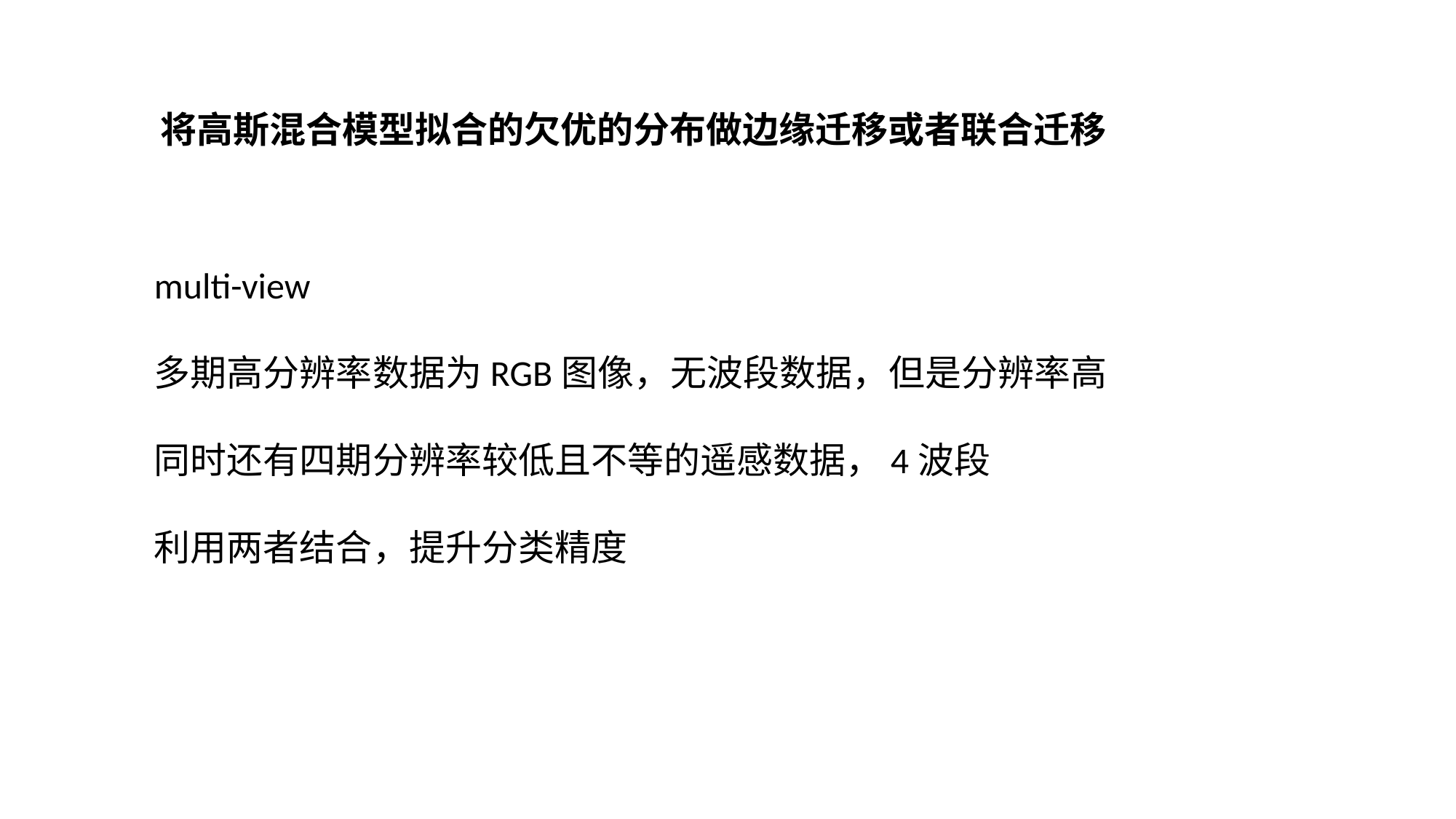

将高斯混合模型拟合的欠优的分布做边缘迁移或者联合迁移
multi-view

多期高分辨率数据为RGB图像，无波段数据，但是分辨率高

同时还有四期分辨率较低且不等的遥感数据，4波段

利用两者结合，提升分类精度